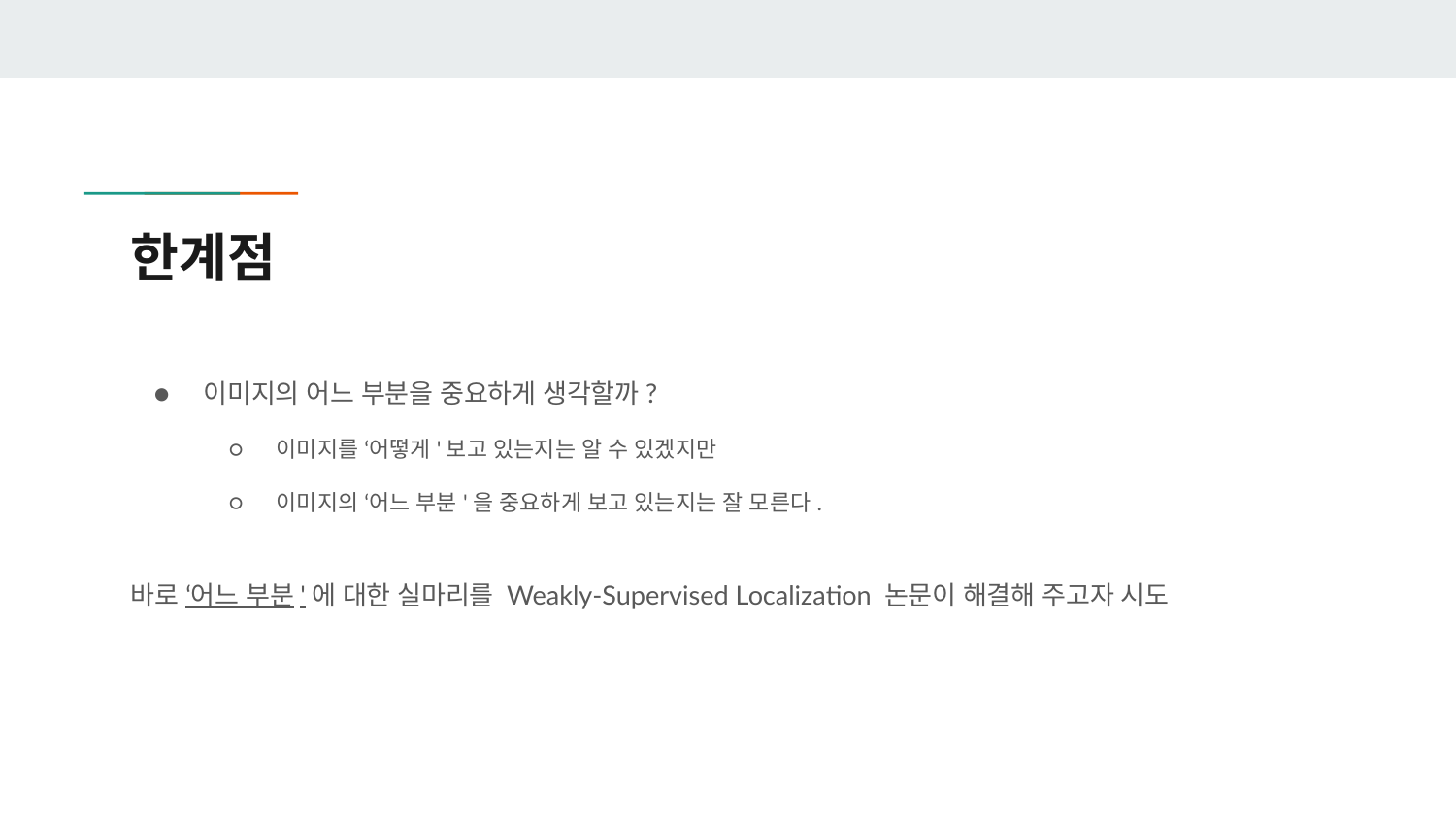

# 한계점
이미지의 어느 부분을 중요하게 생각할까?
이미지를 ‘어떻게'보고 있는지는 알 수 있겠지만
이미지의 ‘어느 부분'을 중요하게 보고 있는지는 잘 모른다.
바로 ‘어느 부분'에 대한 실마리를 Weakly-Supervised Localization 논문이 해결해 주고자 시도